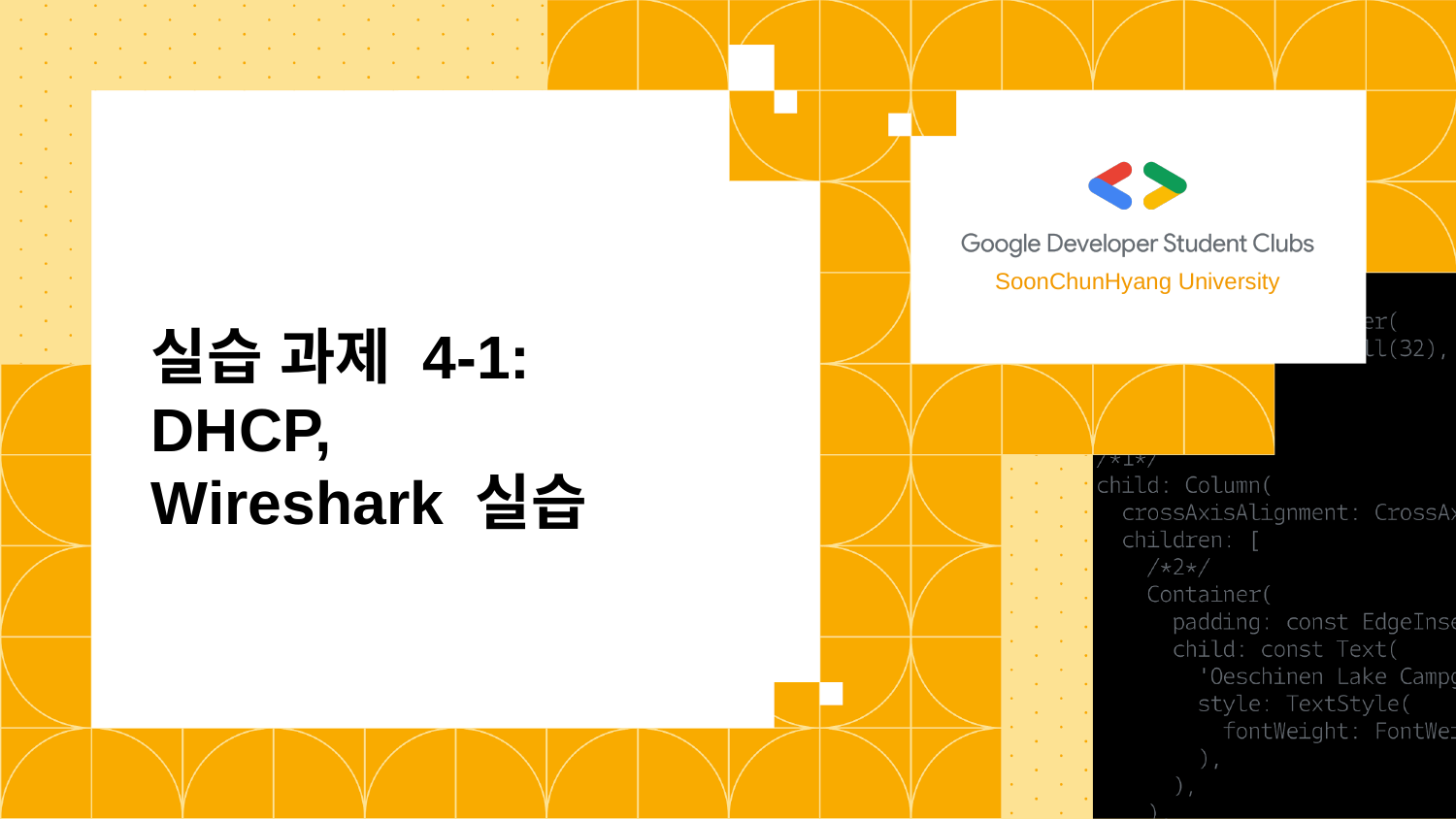

# 실습 과제 4-1: DHCP, Wireshark 실습
SoonChunHyang University